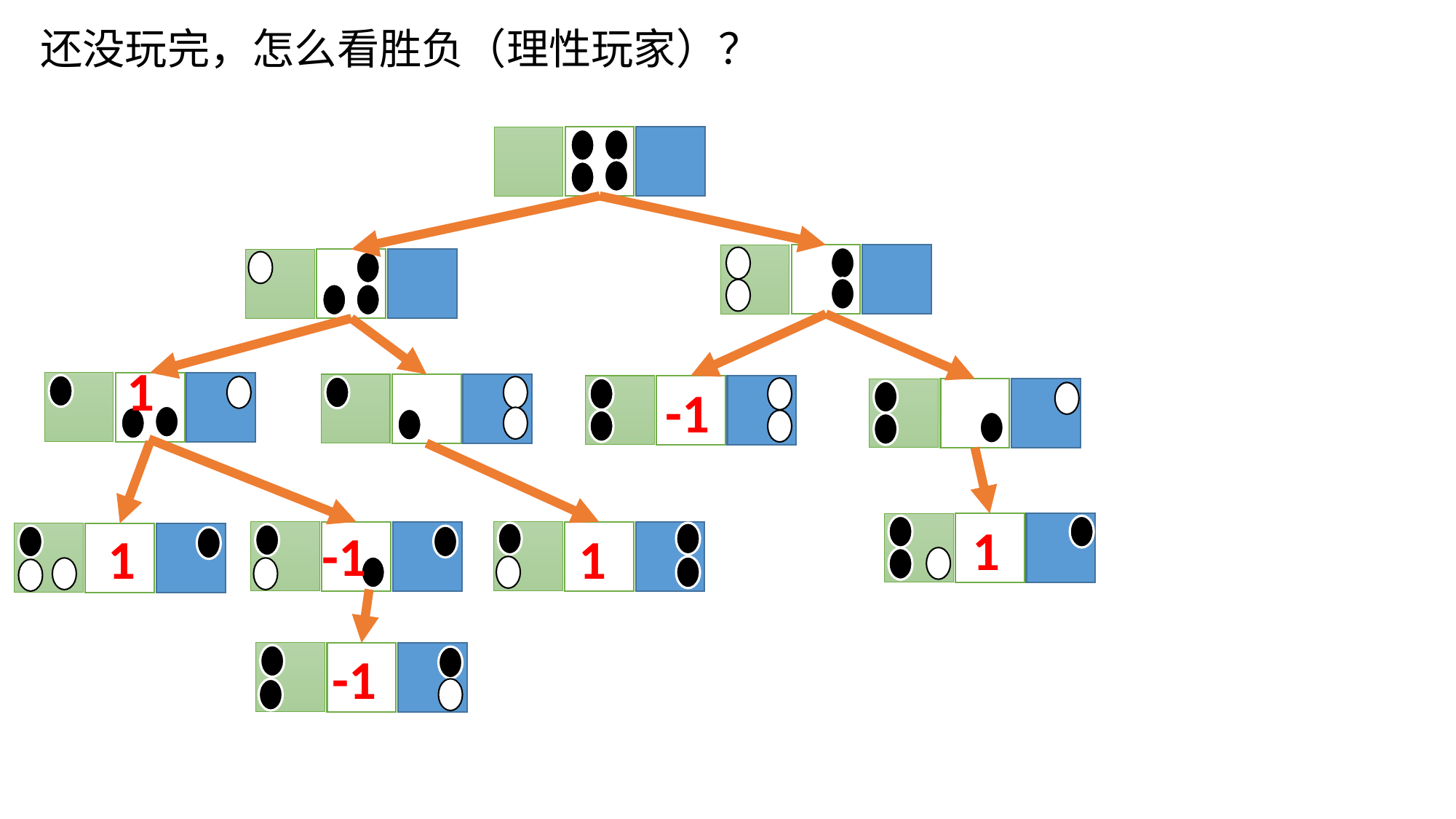

# 还没玩完，怎么看胜负（理性玩家）？

1

1

-1

1

-1

1
1

-1